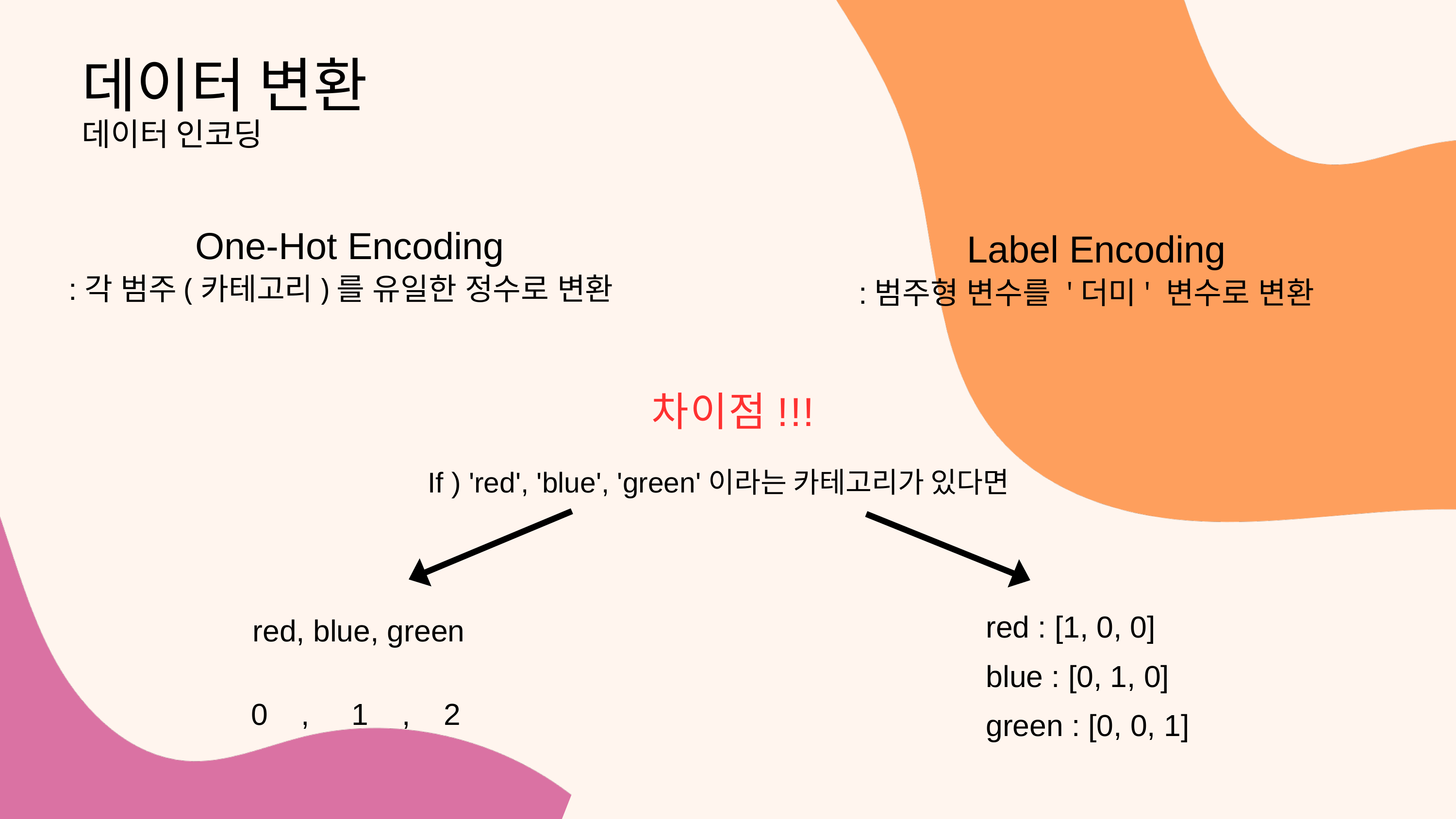

데이터 변환
데이터 인코딩

One-Hot Encoding
:각 범주(카테고리)를 유일한 정수로 변환
Label Encoding
:범주형 변수를 '더미' 변수로 변환
차이점!!!
 If ) 'red', 'blue', 'green'이라는 카테고리가 있다면

red : [1, 0, 0]
blue : [0, 1, 0]
green : [0, 0, 1]
red, blue, green
 0    ,     1    ,    2